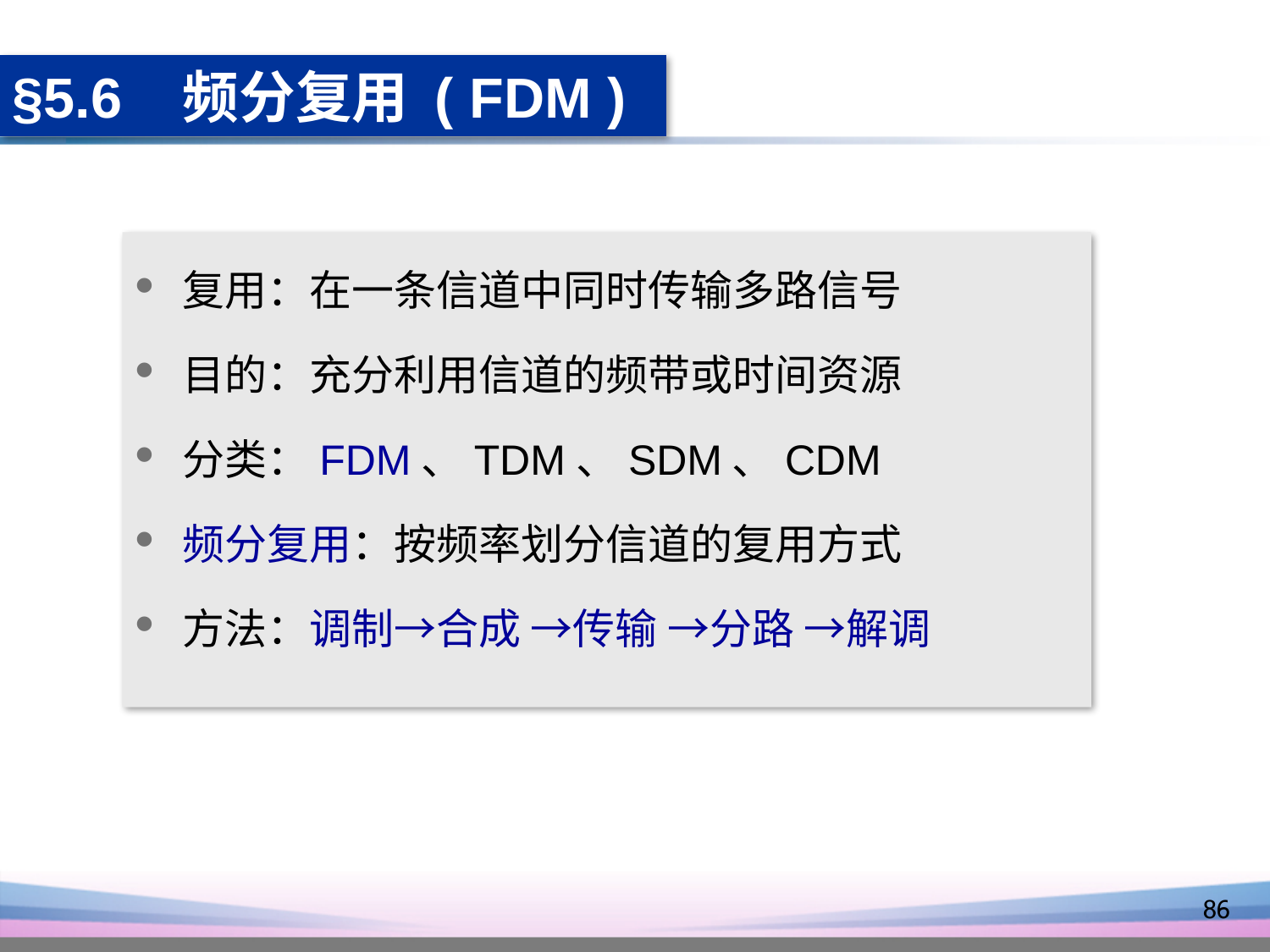

§5.6   频分复用 ( FDM )
复用：在一条信道中同时传输多路信号
目的：充分利用信道的频带或时间资源
分类：FDM、TDM、SDM、CDM
频分复用：按频率划分信道的复用方式
方法：调制→合成 →传输 →分路 →解调
86